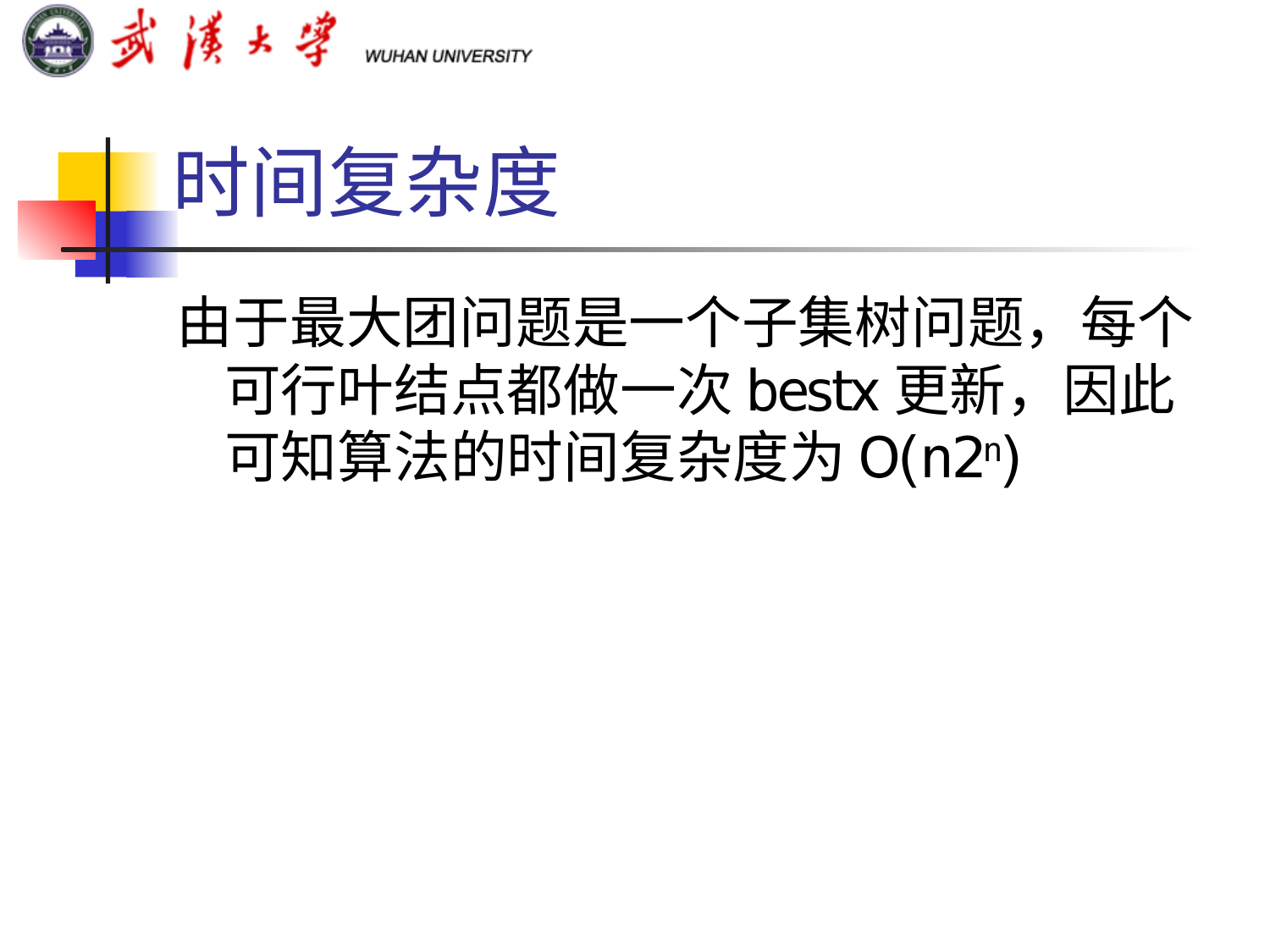

# 时间复杂度
由于最大团问题是一个子集树问题，每个可行叶结点都做一次bestx更新，因此可知算法的时间复杂度为O(n2n)